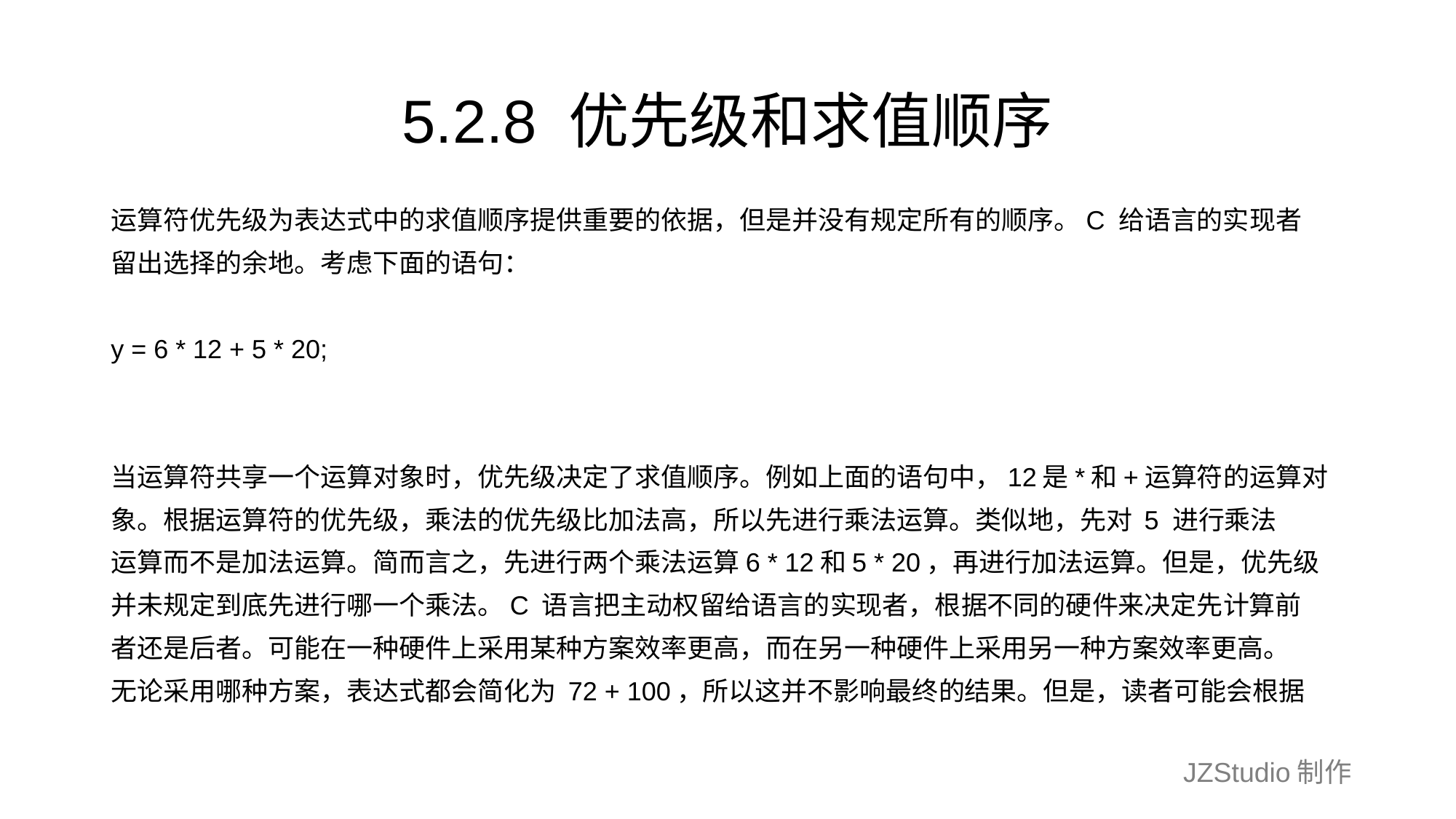

# 5.2.8 优先级和求值顺序
运算符优先级为表达式中的求值顺序提供重要的依据，但是并没有规定所有的顺序。C 给语言的实现者
留出选择的余地。考虑下面的语句：

y = 6 * 12 + 5 * 20;

当运算符共享一个运算对象时，优先级决定了求值顺序。例如上面的语句中，12是*和+运算符的运算对
象。根据运算符的优先级，乘法的优先级比加法高，所以先进行乘法运算。类似地，先对 5 进行乘法
运算而不是加法运算。简而言之，先进行两个乘法运算6 * 12和5 * 20，再进行加法运算。但是，优先级
并未规定到底先进行哪一个乘法。C 语言把主动权留给语言的实现者，根据不同的硬件来决定先计算前
者还是后者。可能在一种硬件上采用某种方案效率更高，而在另一种硬件上采用另一种方案效率更高。
无论采用哪种方案，表达式都会简化为 72 + 100，所以这并不影响最终的结果。但是，读者可能会根据